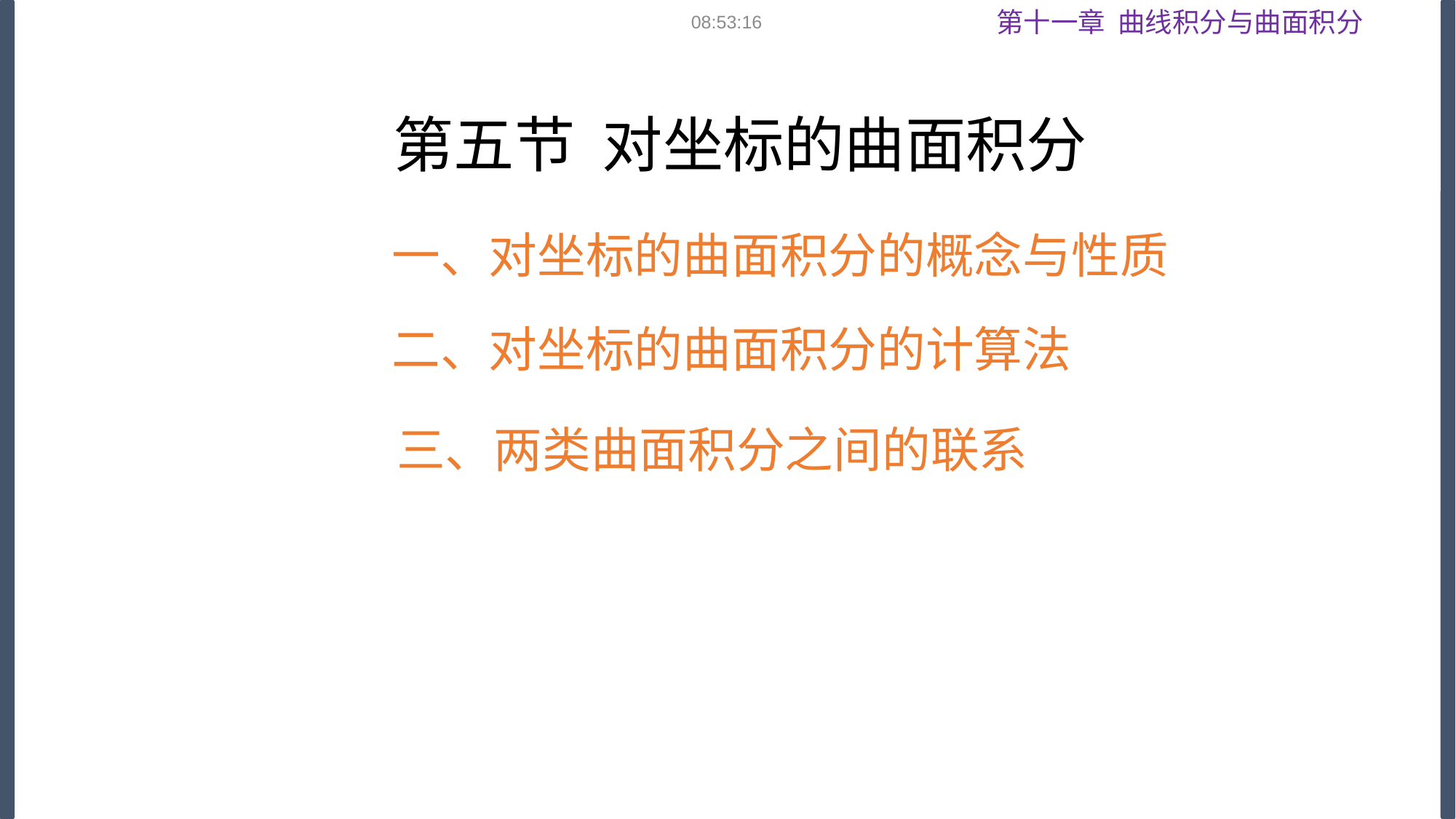

08:53:16
第五节  对坐标的曲面积分
一、对坐标的曲面积分的概念与性质
二、对坐标的曲面积分的计算法
三、两类曲面积分之间的联系